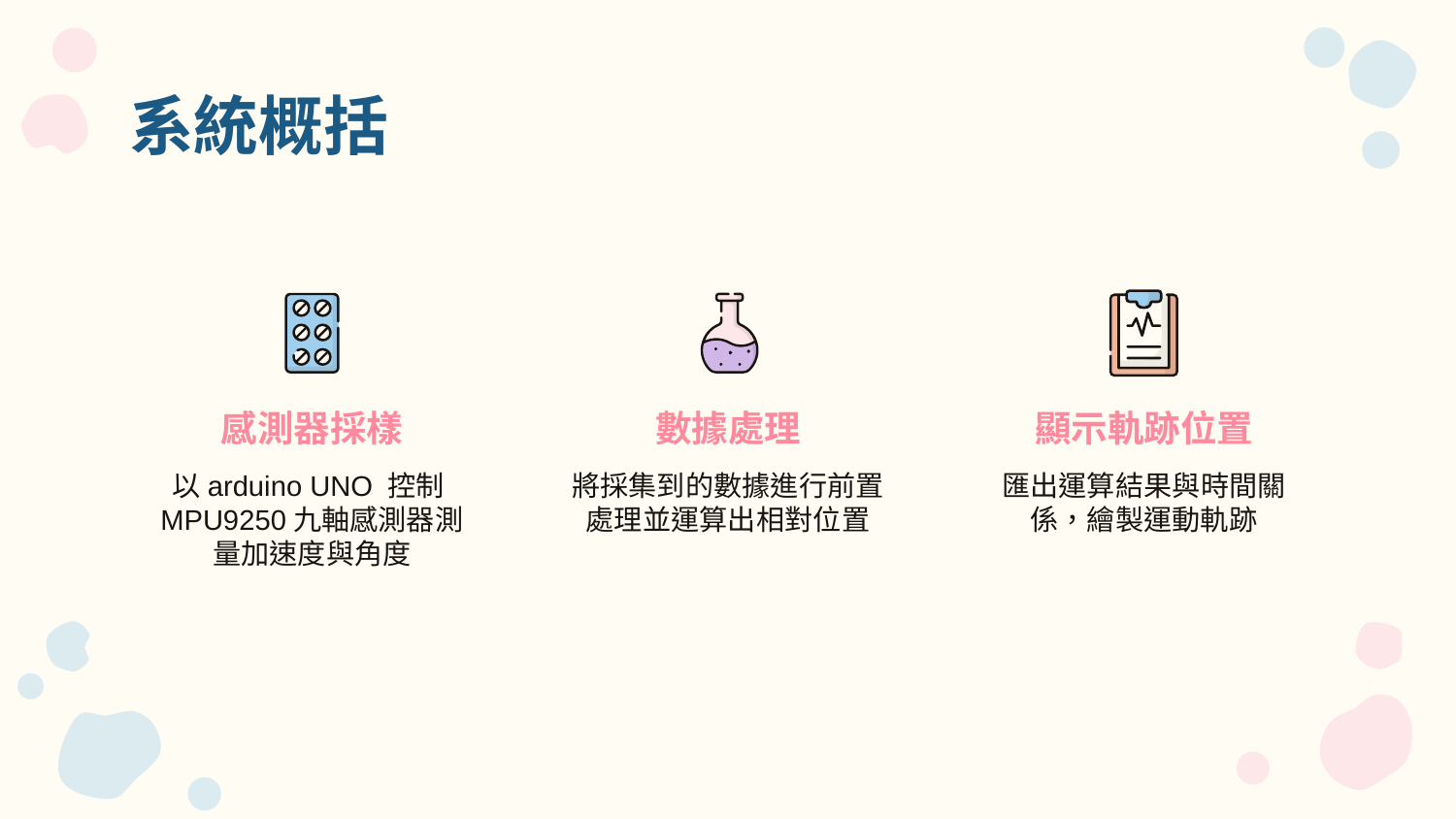

# 系統概括

感測器採樣
數據處理
顯示軌跡位置
以arduino UNO 控制MPU9250九軸感測器測量加速度與角度
將採集到的數據進行前置處理並運算出相對位置
匯出運算結果與時間關係，繪製運動軌跡